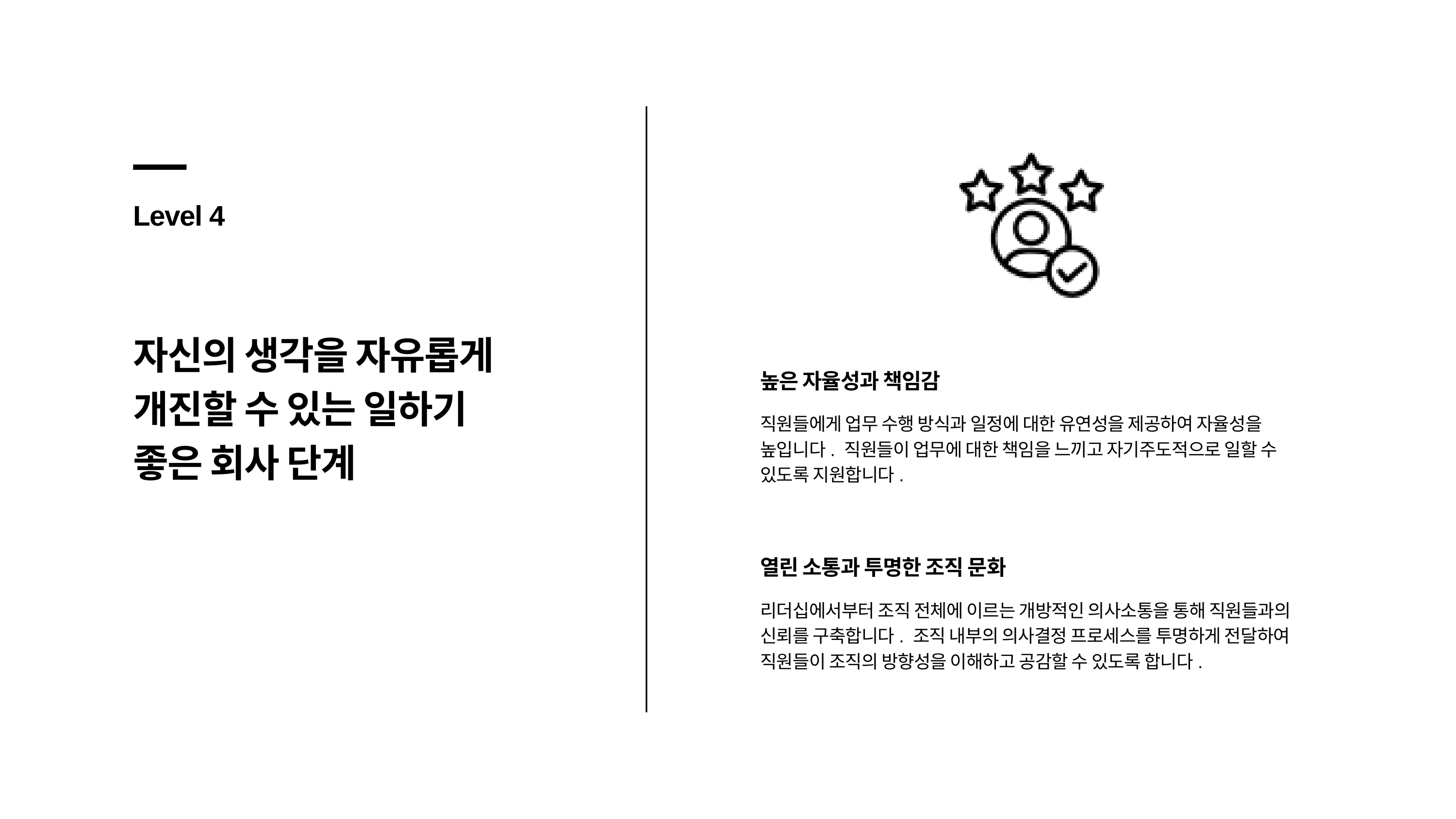

Level 4
자신의 생각을 자유롭게 개진할 수 있는 일하기 좋은 회사 단계
높은 자율성과 책임감
직원들에게 업무 수행 방식과 일정에 대한 유연성을 제공하여 자율성을 높입니다. 직원들이 업무에 대한 책임을 느끼고 자기주도적으로 일할 수 있도록 지원합니다.
열린 소통과 투명한 조직 문화
리더십에서부터 조직 전체에 이르는 개방적인 의사소통을 통해 직원들과의 신뢰를 구축합니다. 조직 내부의 의사결정 프로세스를 투명하게 전달하여 직원들이 조직의 방향성을 이해하고 공감할 수 있도록 합니다.